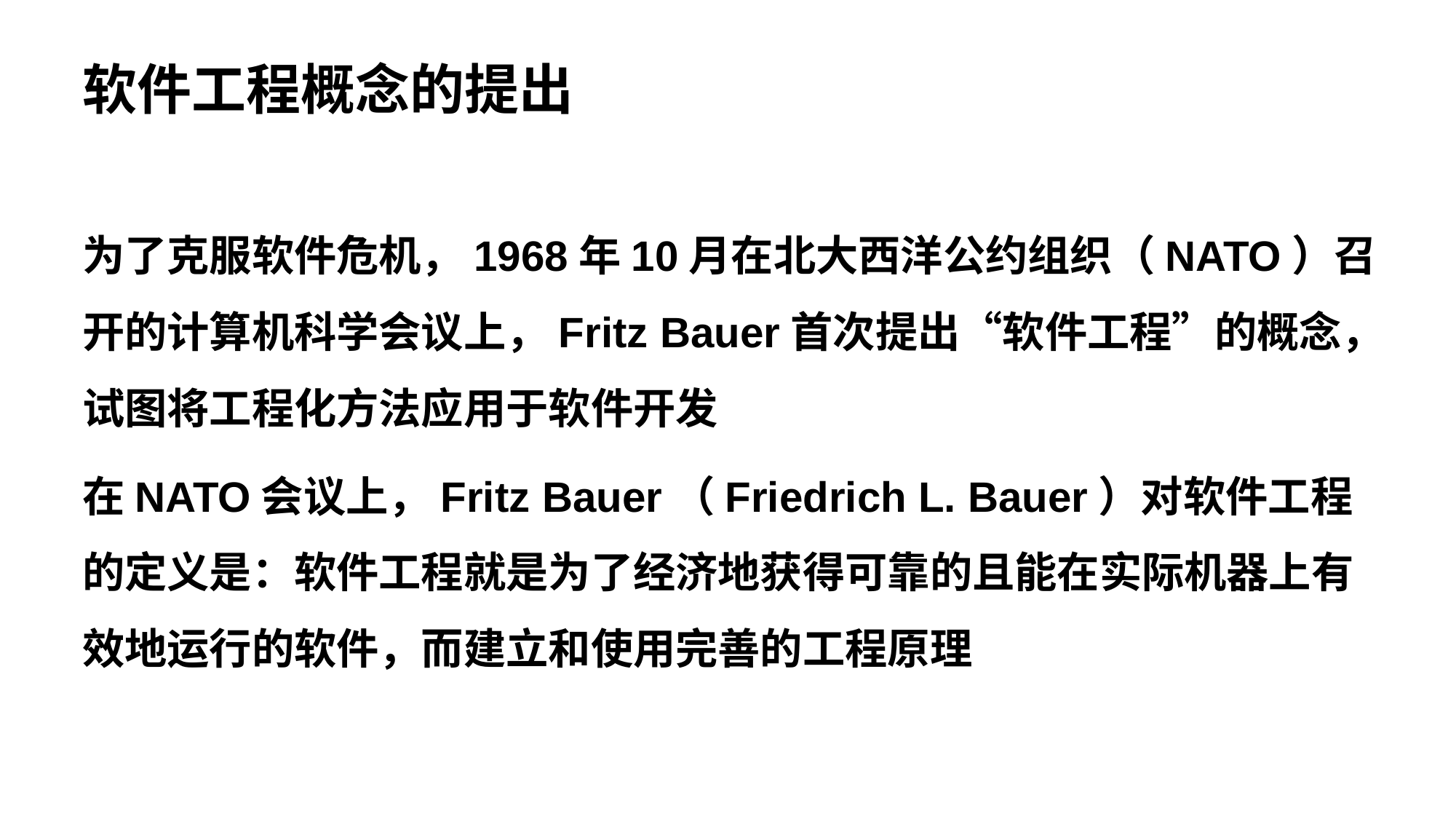

软件工程概念的提出
为了克服软件危机，1968年10月在北大西洋公约组织（NATO）召开的计算机科学会议上，Fritz Bauer首次提出“软件工程”的概念，试图将工程化方法应用于软件开发
在NATO会议上，Fritz Bauer（Friedrich L. Bauer）对软件工程的定义是：软件工程就是为了经济地获得可靠的且能在实际机器上有效地运行的软件，而建立和使用完善的工程原理